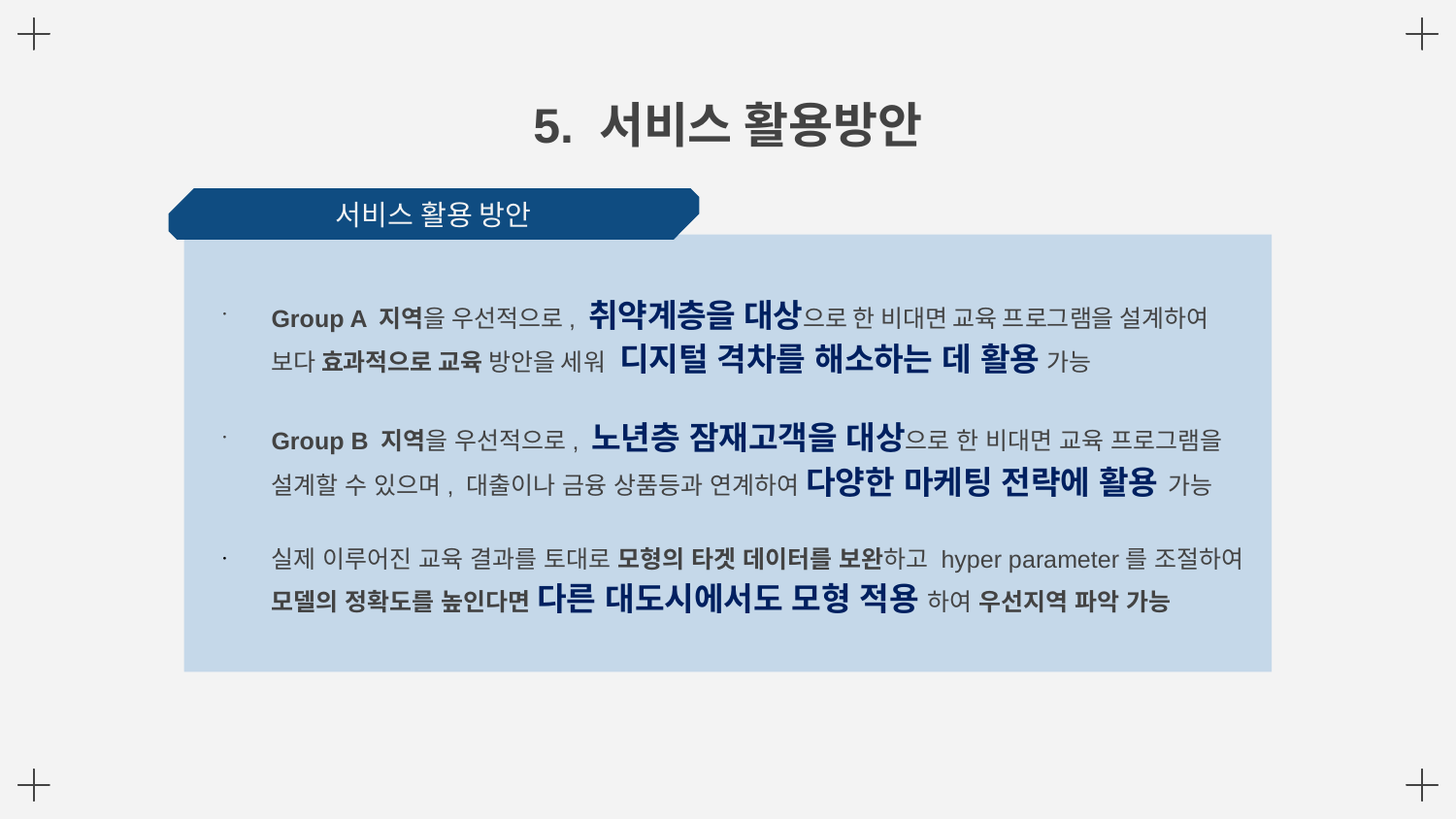

# 5. 서비스 활용방안
서비스 활용 방안
Group A 지역을 우선적으로, 취약계층을 대상으로 한 비대면 교육 프로그램을 설계하여 보다 효과적으로 교육 방안을 세워  디지털 격차를 해소하는 데 활용 가능

Group B 지역을 우선적으로, 노년층 잠재고객을 대상으로 한 비대면 교육 프로그램을 설계할 수 있으며, 대출이나 금융 상품등과 연계하여 다양한 마케팅 전략에 활용 가능

실제 이루어진 교육 결과를 토대로 모형의 타겟 데이터를 보완하고 hyper parameter를 조절하여 모델의 정확도를 높인다면 다른 대도시에서도 모형 적용 하여 우선지역 파악 가능